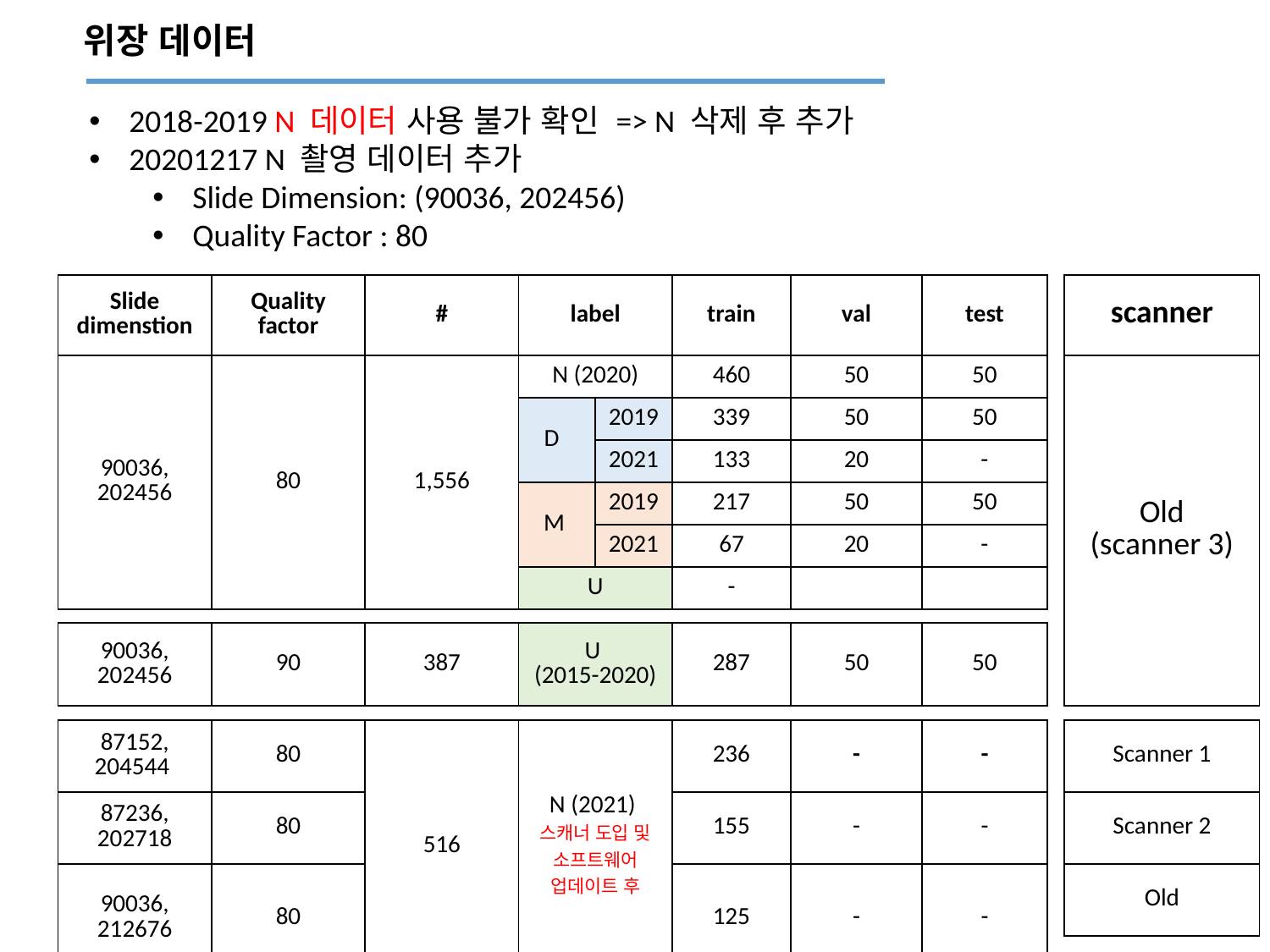

위장 데이터
2018-2019 N 데이터 사용 불가 확인 => N 삭제 후 추가
20201217 N 촬영 데이터 추가
Slide Dimension: (90036, 202456)
Quality Factor : 80
| Slide dimenstion | Quality factor | # | label |  | train | val | test |
| --- | --- | --- | --- | --- | --- | --- | --- |
| 90036, 202456 | 80 | 1,556 | N (2020) |  | 460 | 50 | 50 |
|  |  |  | D | 2019 | 339 | 50 | 50 |
|  |  |  |  | 2021 | 133 | 20 | - |
|  |  |  | M | 2019 | 217 | 50 | 50 |
|  |  |  |  | 2021 | 67 | 20 | - |
|  |  |  | U |  | - |  |  |
| scanner |
| --- |
| Old (scanner 3) |
| --- |
| 90036, 202456 | 90 | 387 | U (2015-2020) | 287 | 50 | 50 |
| --- | --- | --- | --- | --- | --- | --- |
| 87152, 204544 | 80 | 516 | N (2021) 스캐너 도입 및 소프트웨어 업데이트 후 | 236 | - | - |
| --- | --- | --- | --- | --- | --- | --- |
| 87236, 202718 | 80 |  |  | 155 | - | - |
| 90036, 212676 | 80 |  |  | 125 | - | - |
| Scanner 1 |
| --- |
| Scanner 2 |
| Old |